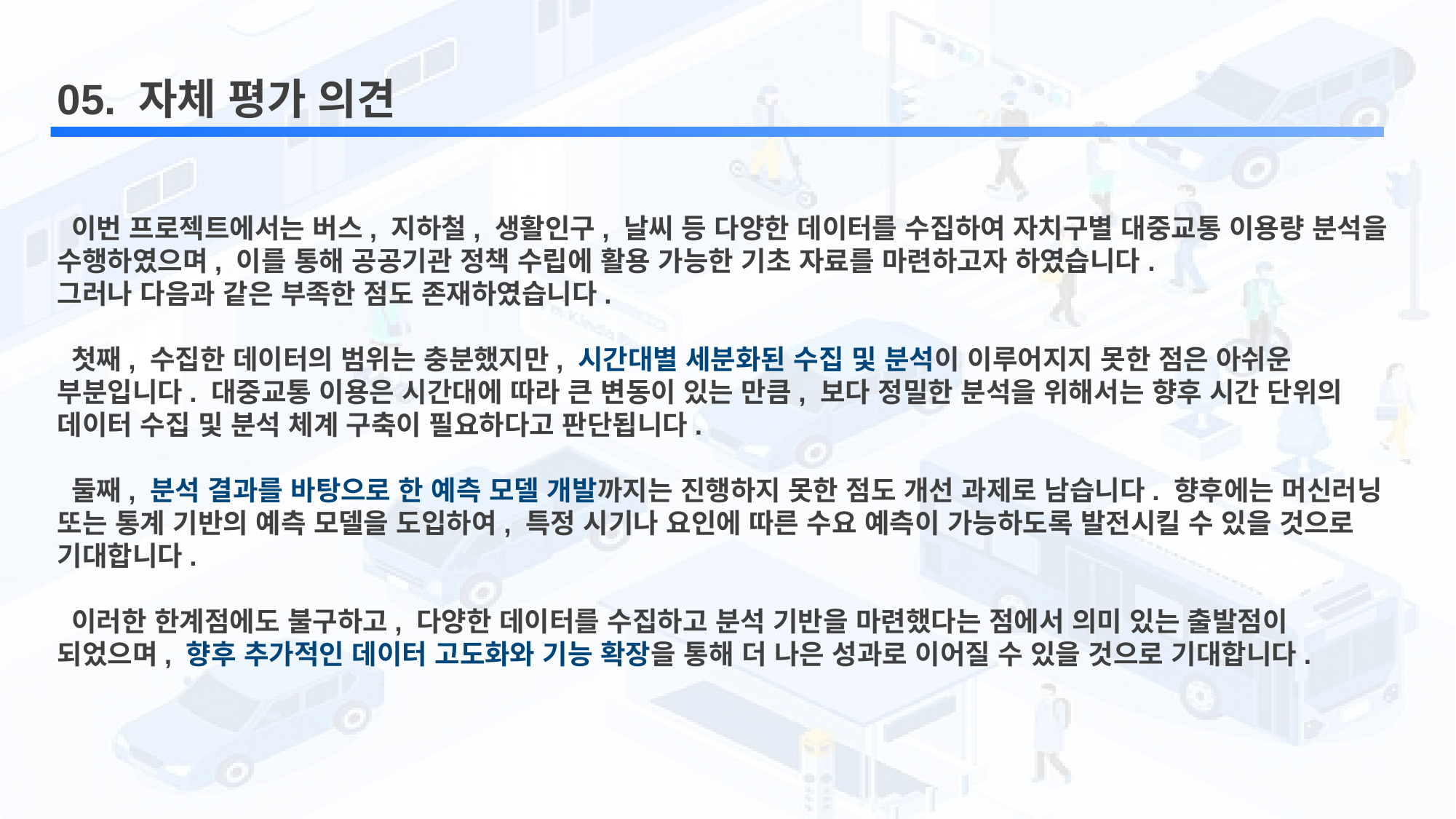

05. 자체 평가 의견
 이번 프로젝트에서는 버스, 지하철, 생활인구, 날씨 등 다양한 데이터를 수집하여 자치구별 대중교통 이용량 분석을 수행하였으며, 이를 통해 공공기관 정책 수립에 활용 가능한 기초 자료를 마련하고자 하였습니다.
그러나 다음과 같은 부족한 점도 존재하였습니다.

 첫째, 수집한 데이터의 범위는 충분했지만, 시간대별 세분화된 수집 및 분석이 이루어지지 못한 점은 아쉬운 부분입니다. 대중교통 이용은 시간대에 따라 큰 변동이 있는 만큼, 보다 정밀한 분석을 위해서는 향후 시간 단위의 데이터 수집 및 분석 체계 구축이 필요하다고 판단됩니다.

 둘째, 분석 결과를 바탕으로 한 예측 모델 개발까지는 진행하지 못한 점도 개선 과제로 남습니다. 향후에는 머신러닝 또는 통계 기반의 예측 모델을 도입하여, 특정 시기나 요인에 따른 수요 예측이 가능하도록 발전시킬 수 있을 것으로 기대합니다.

 이러한 한계점에도 불구하고, 다양한 데이터를 수집하고 분석 기반을 마련했다는 점에서 의미 있는 출발점이 되었으며, 향후 추가적인 데이터 고도화와 기능 확장을 통해 더 나은 성과로 이어질 수 있을 것으로 기대합니다.